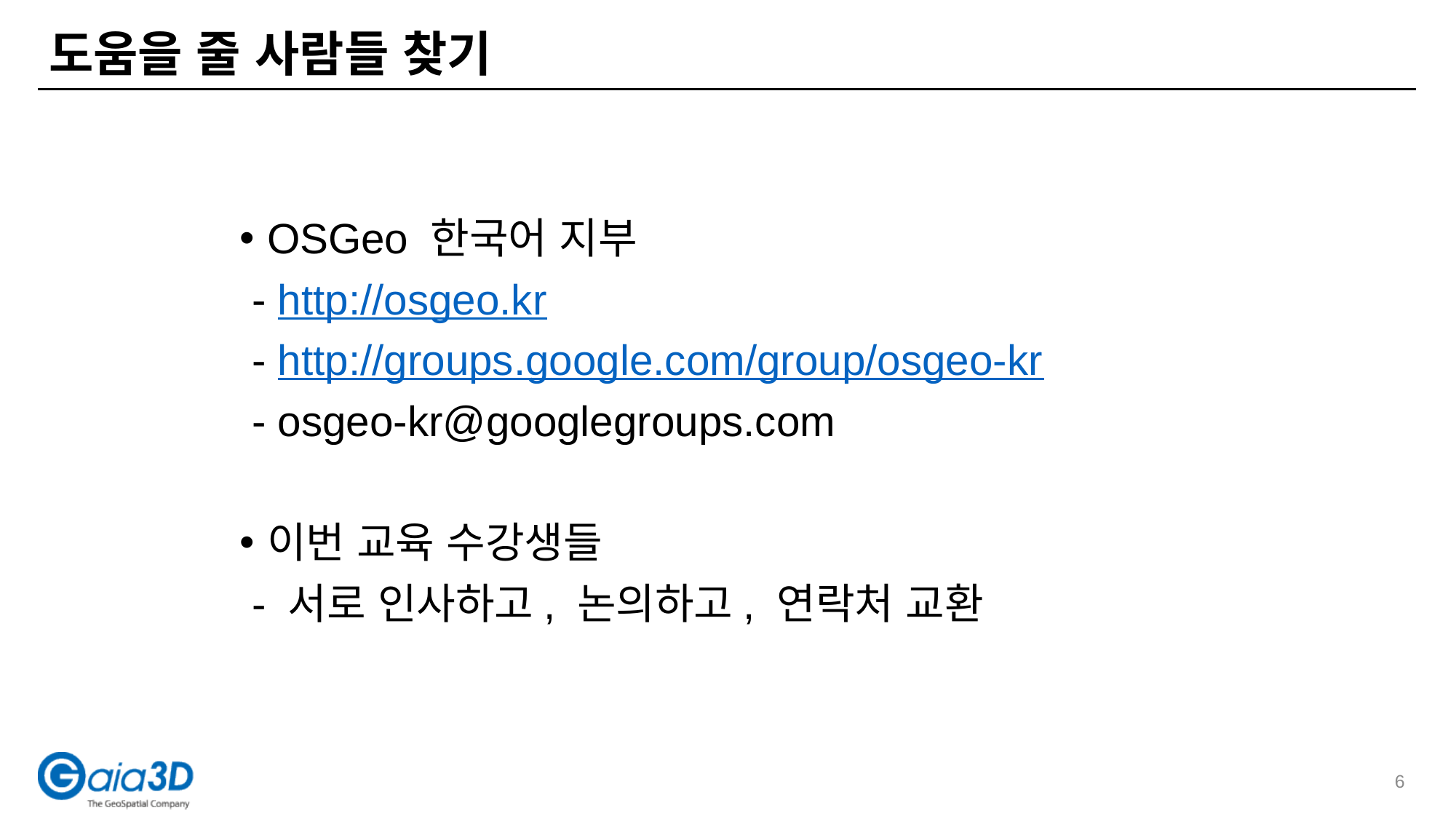

# 도움을 줄 사람들 찾기
OSGeo 한국어 지부
 - http://osgeo.kr
 - http://groups.google.com/group/osgeo-kr
 - osgeo-kr@googlegroups.com

이번 교육 수강생들
 - 서로 인사하고, 논의하고, 연락처 교환

6